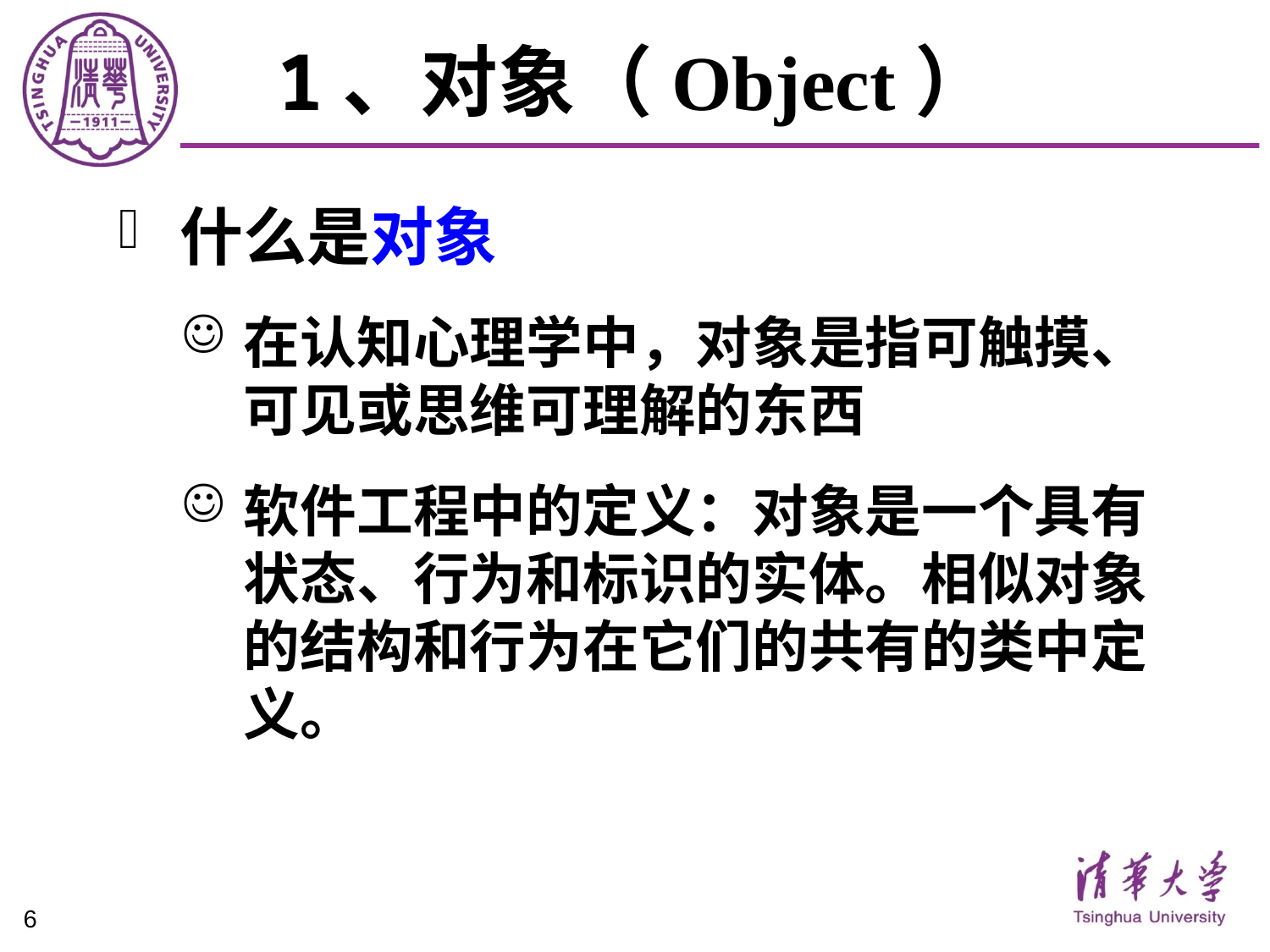

# 1、对象（Object）
什么是对象
在认知心理学中，对象是指可触摸、可见或思维可理解的东西
软件工程中的定义：对象是一个具有状态、行为和标识的实体。相似对象的结构和行为在它们的共有的类中定义。
6